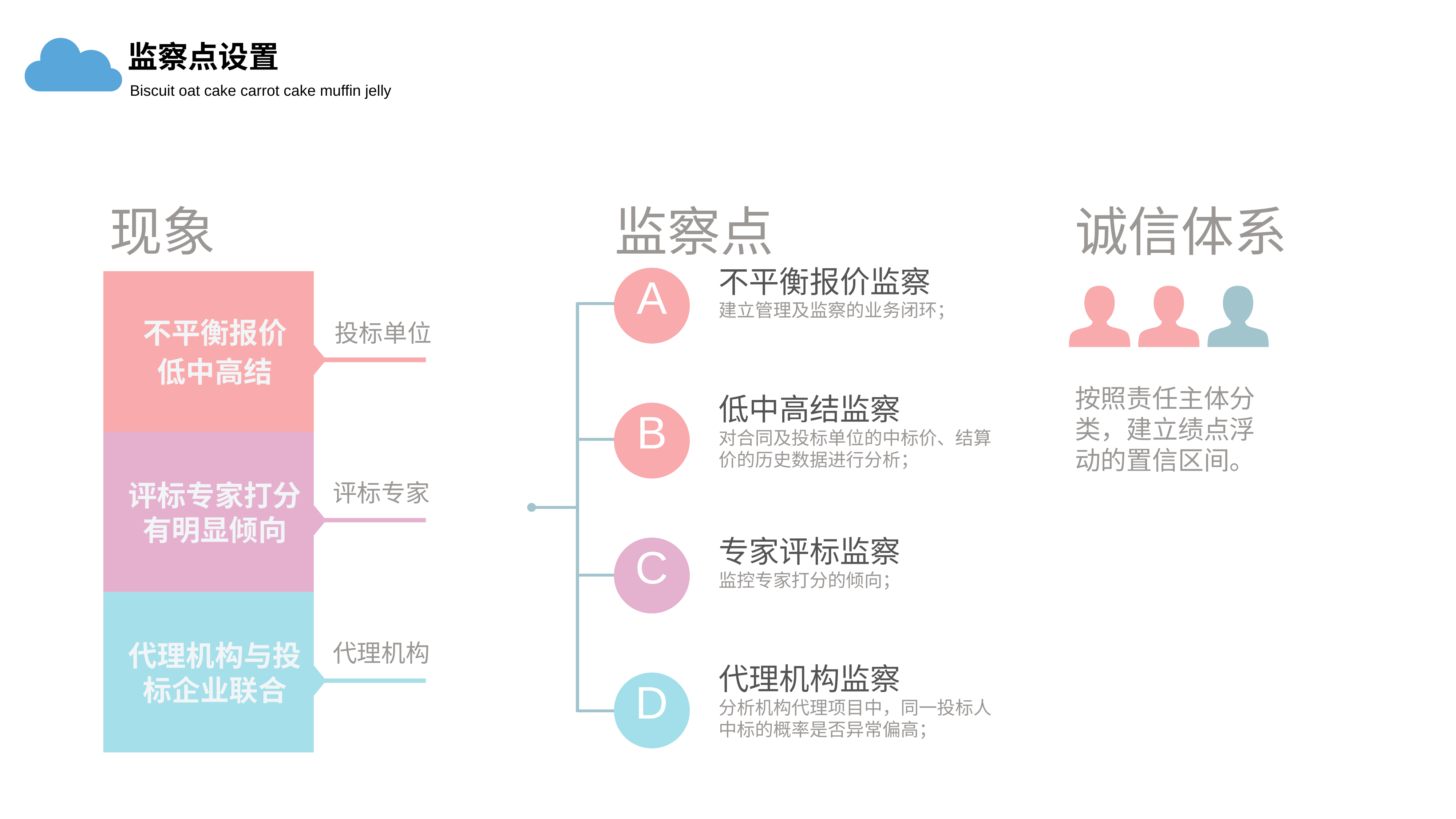

监察点设置

Biscuit oat cake carrot cake muffin jelly
现象
不平衡报价
低中高结
投标单位

评标专家打分有明显倾向
评标专家

代理机构与投标企业联合
代理机构

监察点
不平衡报价监察
建立管理及监察的业务闭环；
A

低中高结监察
对合同及投标单位的中标价、结算价的历史数据进行分析；
B
专家评标监察
监控专家打分的倾向；
C
代理机构监察
分析机构代理项目中，同一投标人中标的概率是否异常偏高；
D
诚信体系

按照责任主体分类，建立绩点浮动的置信区间。
91